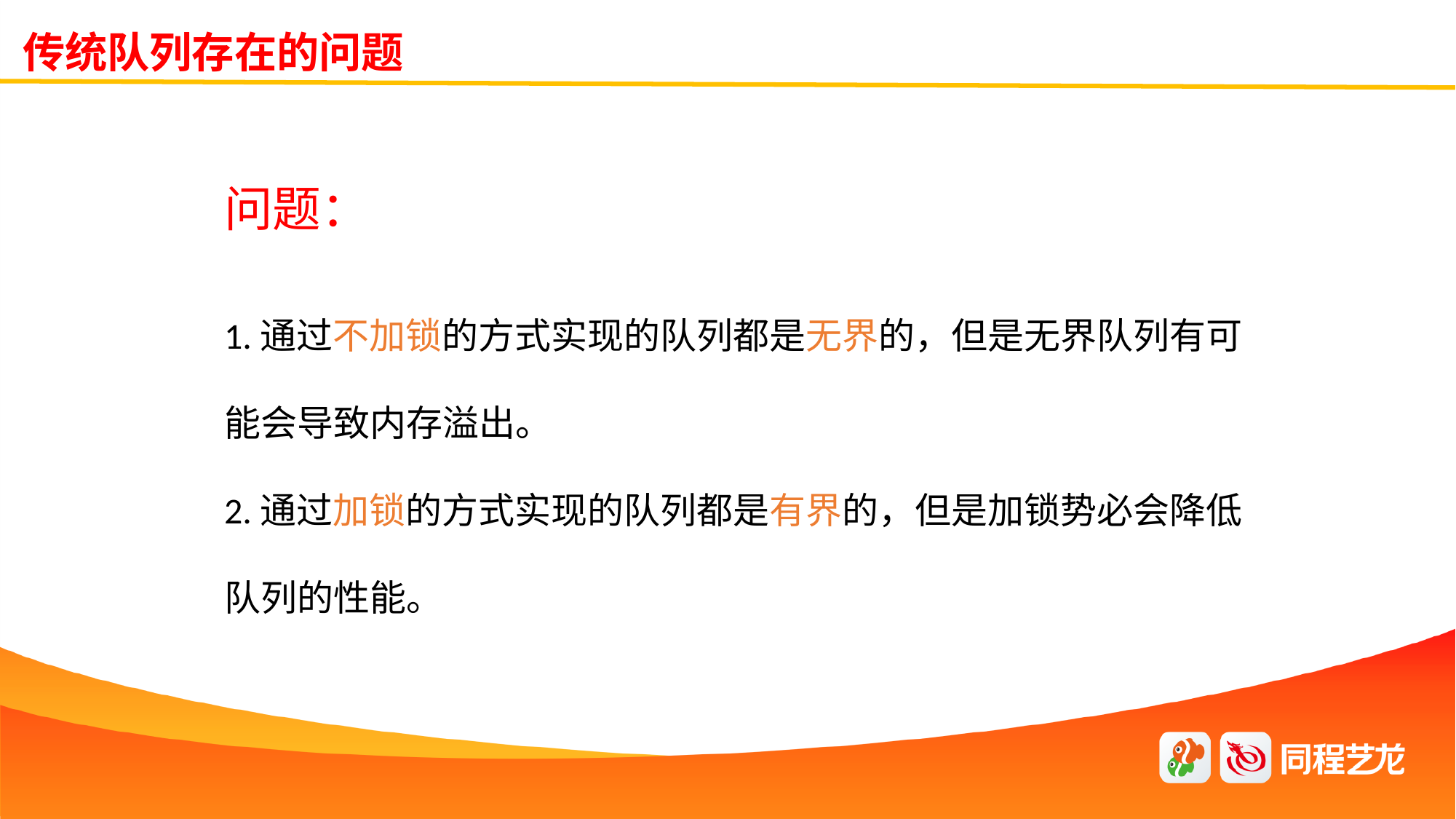

传统队列存在的问题
问题：

1.通过不加锁的方式实现的队列都是无界的，但是无界队列有可能会导致内存溢出。
2.通过加锁的方式实现的队列都是有界的，但是加锁势必会降低队列的性能。